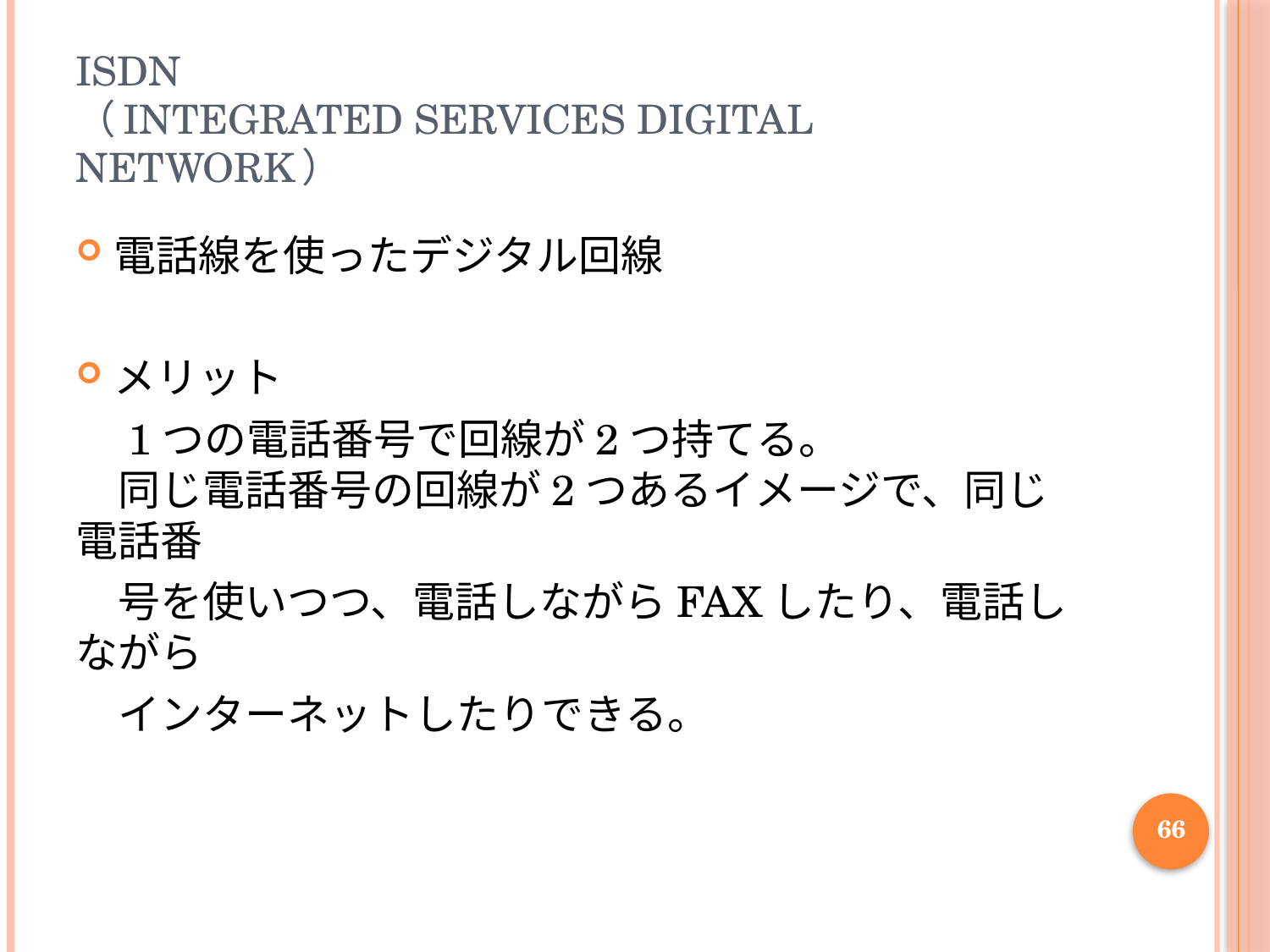

# ISDN （Integrated Services Digital Network）
電話線を使ったデジタル回線

メリット
　1つの電話番号で回線が2つ持てる。
　同じ電話番号の回線が2つあるイメージで、同じ電話番
　号を使いつつ、電話しながらFAXしたり、電話しながら
　インターネットしたりできる。

66